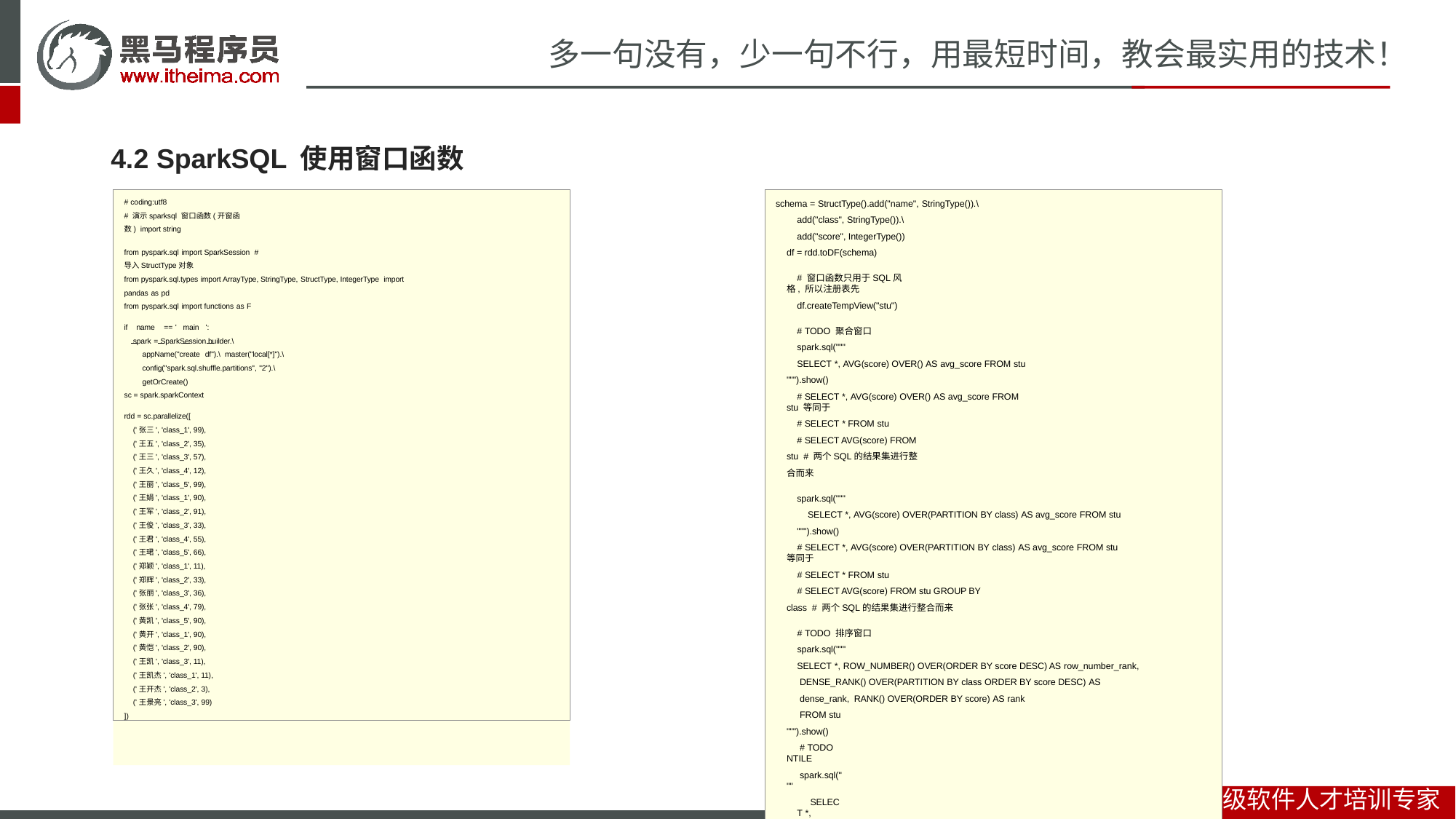

# 多一句没有，少一句不行，用最短时间，教会最实用的技术！

4.2 SparkSQL 使用窗口函数

# coding:utf8
# 演示sparksql 窗口函数(开窗函数)  import string

from pyspark.sql import SparkSession  # 导入StructType对象
from pyspark.sql.types import ArrayType, StringType, StructType, IntegerType  import pandas as pd
from pyspark.sql import functions as F

if  name  == ' main ':
spark = SparkSession.builder.\  appName("create df").\  master("local[*]").\  config("spark.sql.shuffle.partitions", "2").\  getOrCreate()
sc = spark.sparkContext

rdd = sc.parallelize([
('张三', 'class_1', 99),
('王五', 'class_2', 35),
('王三', 'class_3', 57),
('王久', 'class_4', 12),
('王丽', 'class_5', 99),
('王娟', 'class_1', 90),
('王军', 'class_2', 91),
('王俊', 'class_3', 33),
('王君', 'class_4', 55),
('王珺', 'class_5', 66),
('郑颖', 'class_1', 11),
('郑辉', 'class_2', 33),
('张丽', 'class_3', 36),
('张张', 'class_4', 79),
('黄凯', 'class_5', 90),
('黄开', 'class_1', 90),
('黄恺', 'class_2', 90),
('王凯', 'class_3', 11),
('王凯杰', 'class_1', 11),
('王开杰', 'class_2', 3),
('王景亮', 'class_3', 99)
])
schema = StructType().add("name", StringType()).\  add("class", StringType()).\
add("score", IntegerType())  df = rdd.toDF(schema)

# 窗口函数只用于SQL风格, 所以注册表先
df.createTempView("stu")

# TODO 聚合窗口
spark.sql("""
SELECT *, AVG(score) OVER() AS avg_score FROM stu  """).show()
# SELECT *, AVG(score) OVER() AS avg_score FROM stu 等同于
# SELECT * FROM stu
# SELECT AVG(score) FROM stu  # 两个SQL的结果集进行整合而来

spark.sql("""
SELECT *, AVG(score) OVER(PARTITION BY class) AS avg_score FROM stu  """).show()
# SELECT *, AVG(score) OVER(PARTITION BY class) AS avg_score FROM stu 等同于
# SELECT * FROM stu
# SELECT AVG(score) FROM stu GROUP BY class  # 两个SQL的结果集进行整合而来

# TODO 排序窗口
spark.sql("""
SELECT *, ROW_NUMBER() OVER(ORDER BY score DESC) AS row_number_rank,  DENSE_RANK() OVER(PARTITION BY class ORDER BY score DESC) AS dense_rank,  RANK() OVER(ORDER BY score) AS rank
FROM stu  """).show()
# TODO NTILE
spark.sql("""
SELECT *, NTILE(6) OVER(ORDER BY score DESC) FROM stu
""").show()
高级软件人才培训专家